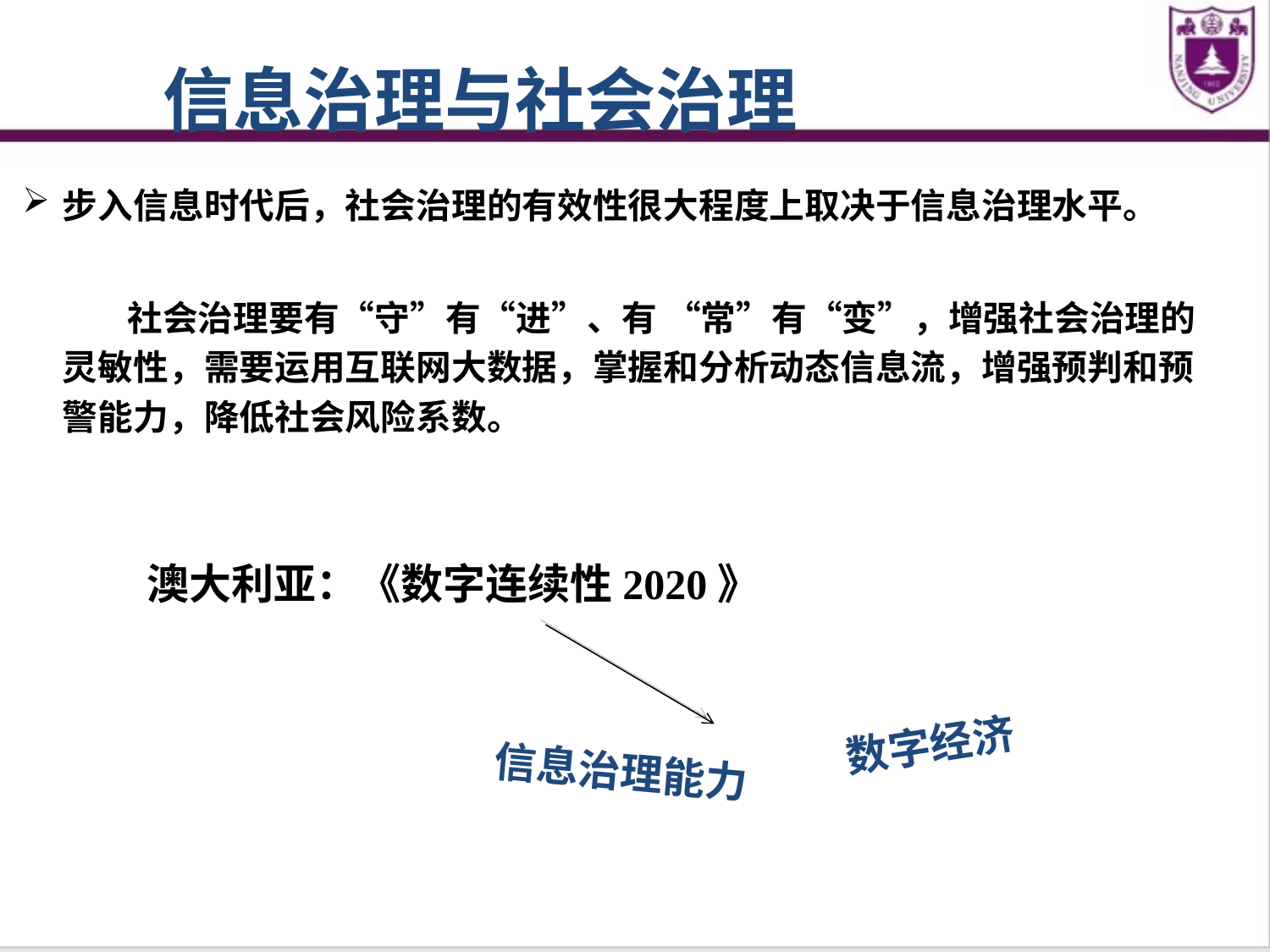

信息治理与社会治理
步入信息时代后，社会治理的有效性很大程度上取决于信息治理水平。

            社会治理要有“守”有“进”、有 “常”有“变”，增强社会治理的灵敏性，需要运用互联网大数据，掌握和分析动态信息流，增强预判和预警能力，降低社会风险系数。

            澳大利亚：《数字连续性2020》

数字经济
信息治理能力